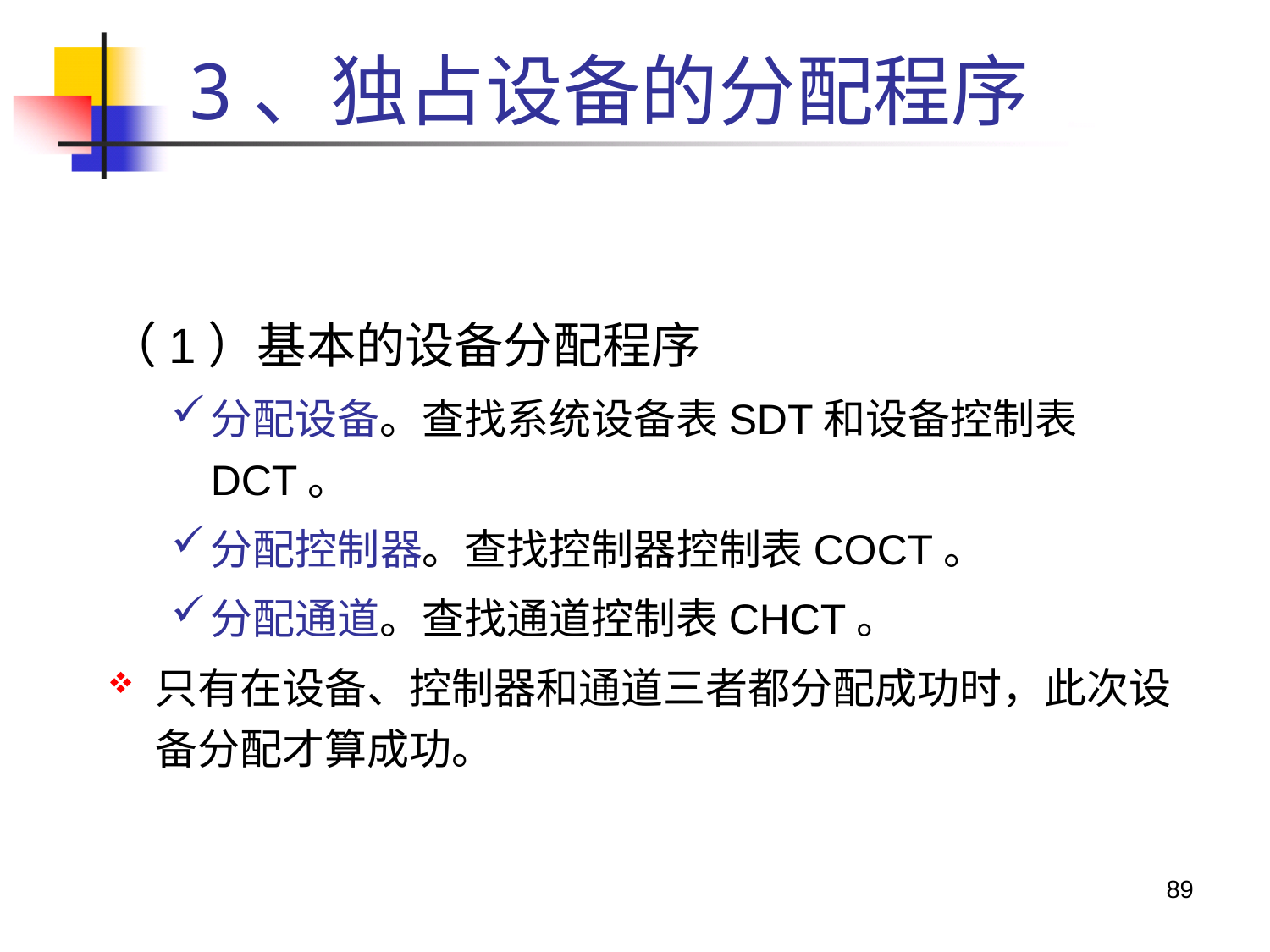

3、独占设备的分配程序
（1）基本的设备分配程序
分配设备。查找系统设备表SDT和设备控制表DCT。
分配控制器。查找控制器控制表COCT。
分配通道。查找通道控制表CHCT。
只有在设备、控制器和通道三者都分配成功时，此次设备分配才算成功。
89